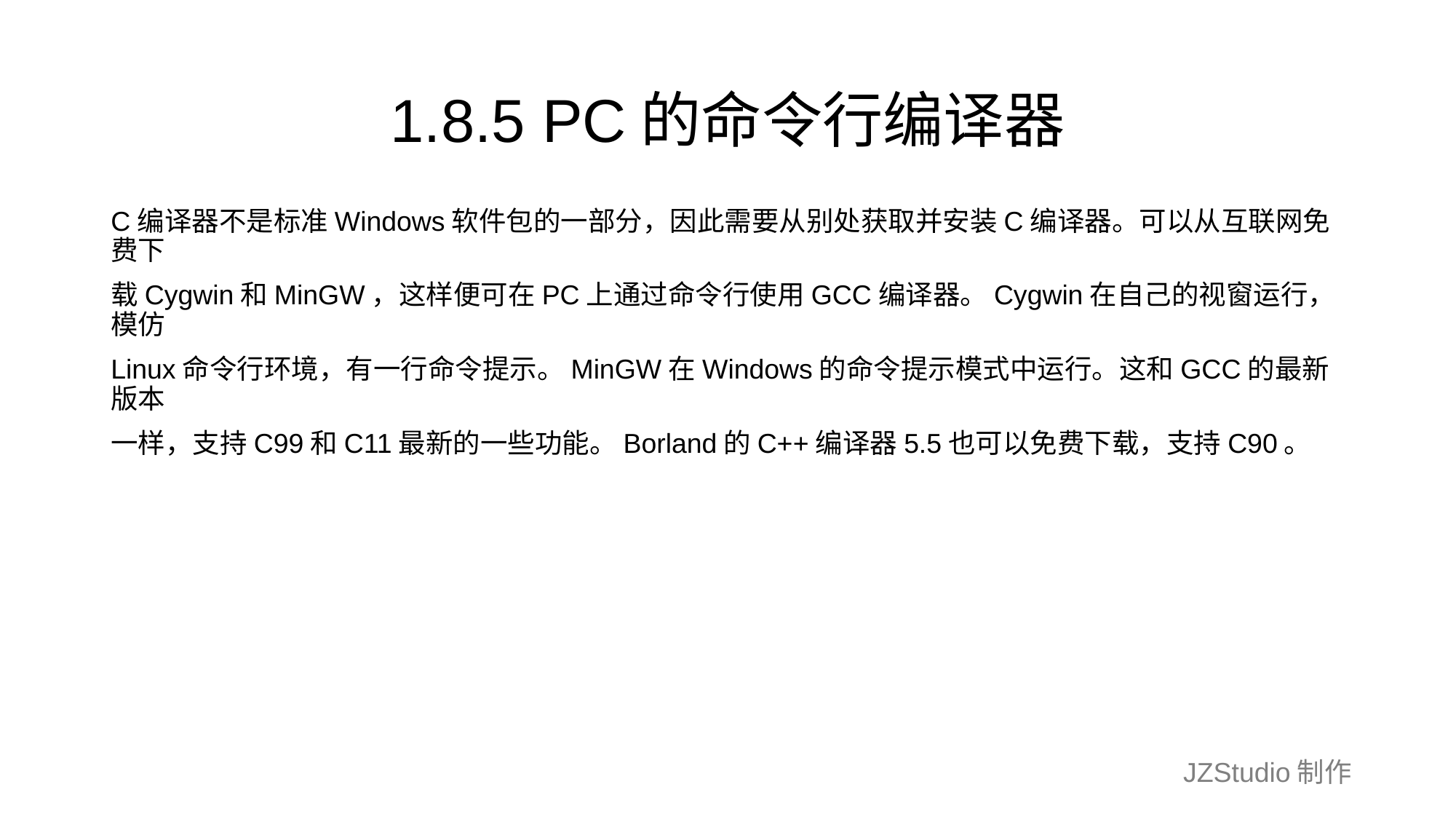

# 1.8.5 PC的命令行编译器
C编译器不是标准Windows软件包的一部分，因此需要从别处获取并安装C编译器。可以从互联网免费下
载Cygwin和MinGW，这样便可在PC上通过命令行使用GCC编译器。Cygwin在自己的视窗运行，模仿
Linux命令行环境，有一行命令提示。MinGW在Windows的命令提示模式中运行。这和GCC的最新版本
一样，支持C99和C11最新的一些功能。Borland的C++编译器5.5也可以免费下载，支持C90。